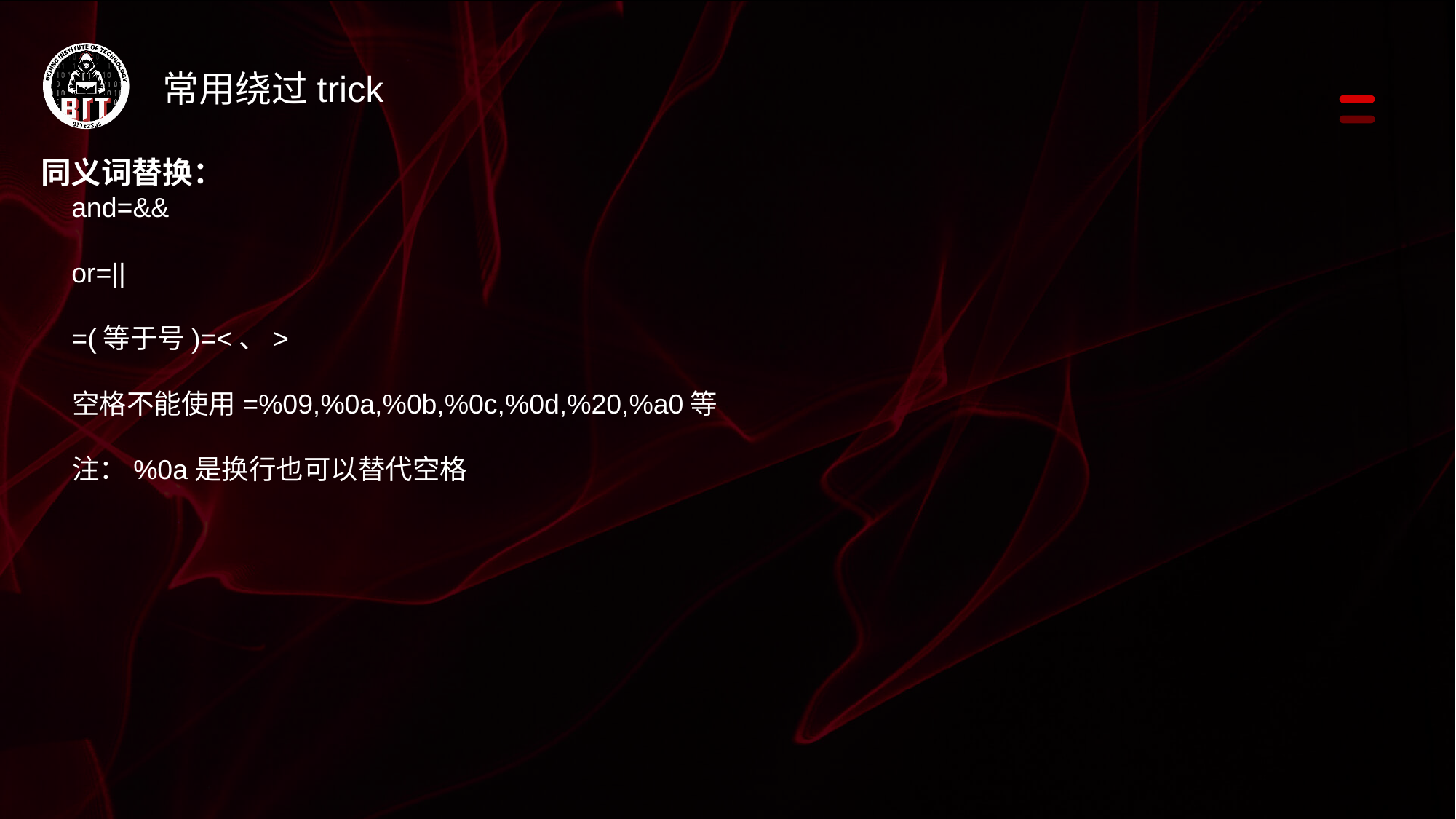

常用绕过trick
同义词替换：
    and=&&

    or=||

    =(等于号)=<、>

    空格不能使用=%09,%0a,%0b,%0c,%0d,%20,%a0等

    注：%0a是换行也可以替代空格